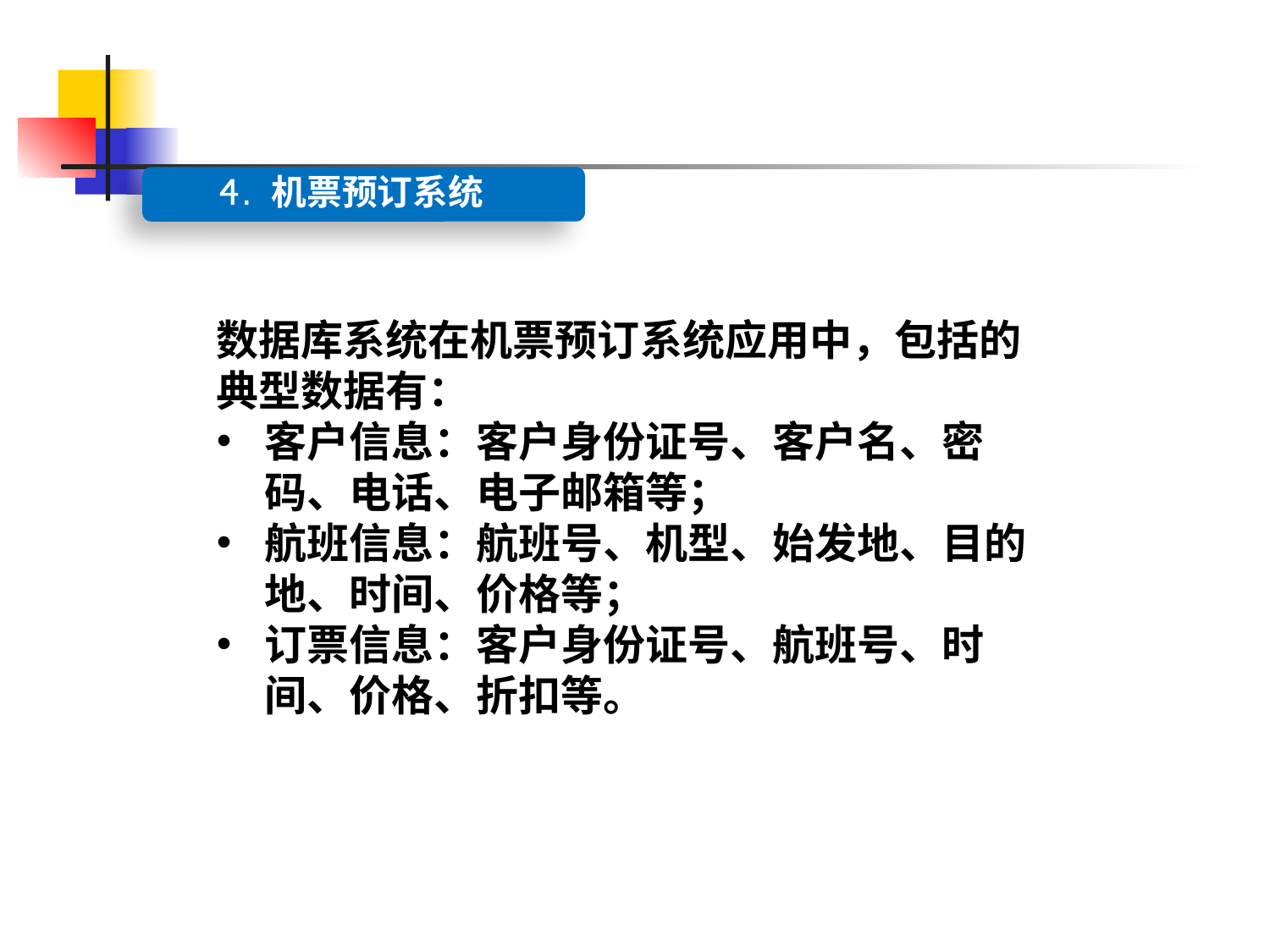

4. 机票预订系统

数据库系统在机票预订系统应用中，包括的典型数据有：
客户信息：客户身份证号、客户名、密码、电话、电子邮箱等；
航班信息：航班号、机型、始发地、目的地、时间、价格等；
订票信息：客户身份证号、航班号、时间、价格、折扣等。